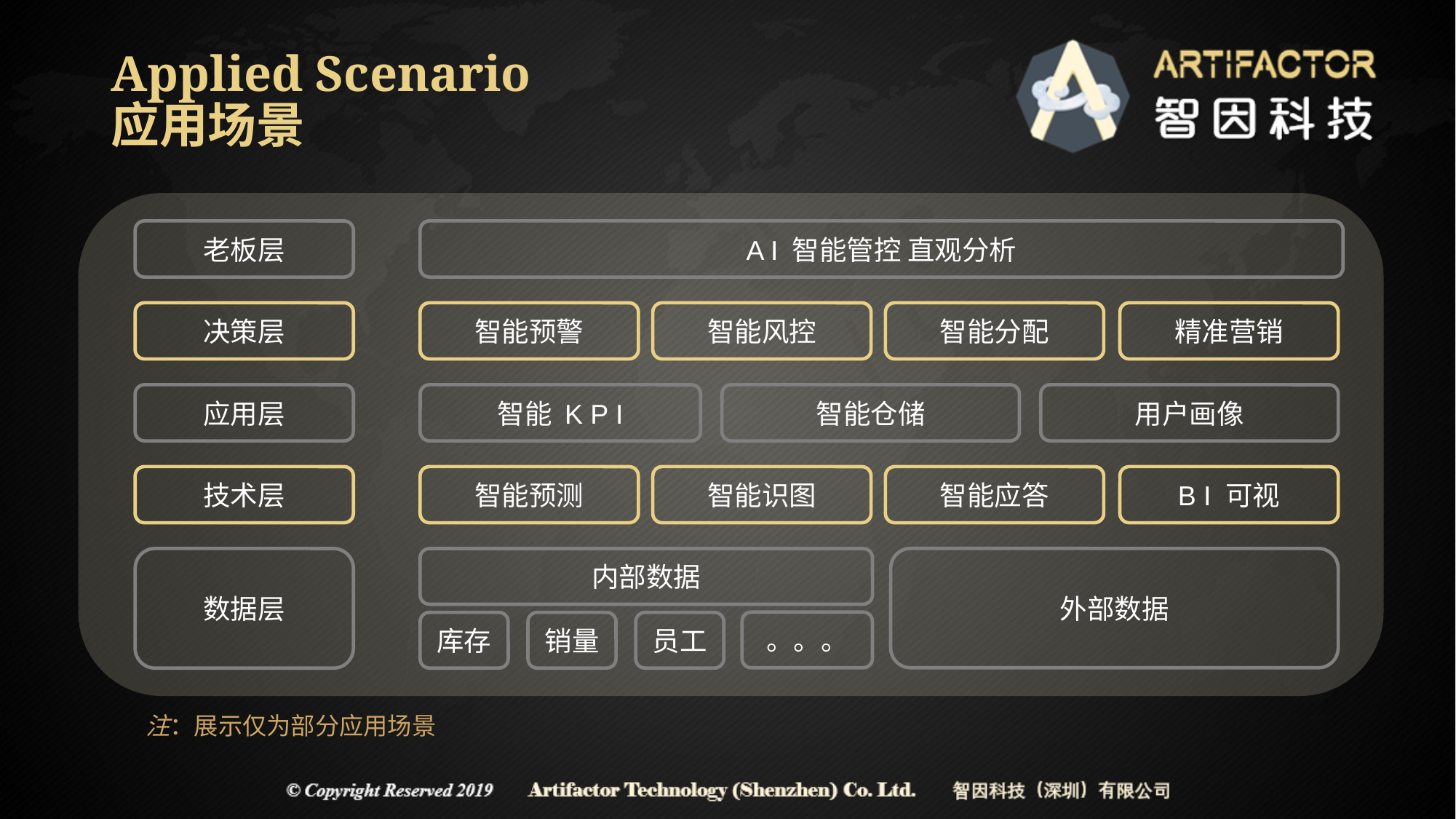

# Applied Scenario 应用场景

A I 智能管控 直观分析
老板层
智能分配
智能风控
精准营销
智能预警
决策层
智能仓储
用户画像
智能 K P I
应用层
智能应答
智能识图
B I 可视
智能预测
技术层
数据层
内部数据
外部数据
。。。
库存
销量
员工
注：展示仅为部分应用场景